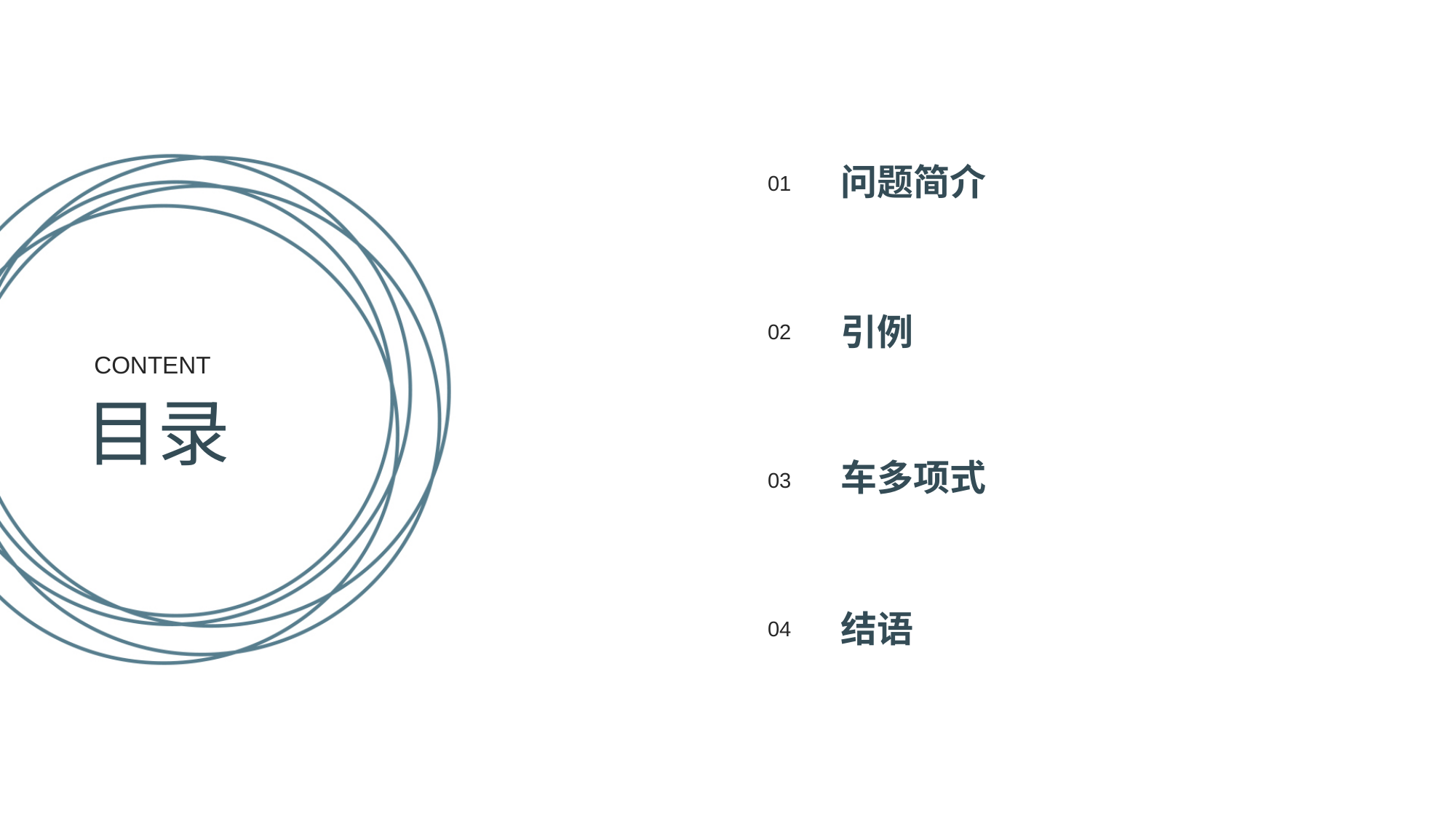

01
问题简介
02
引例
CONTENT
目录
03
车多项式
04
结语